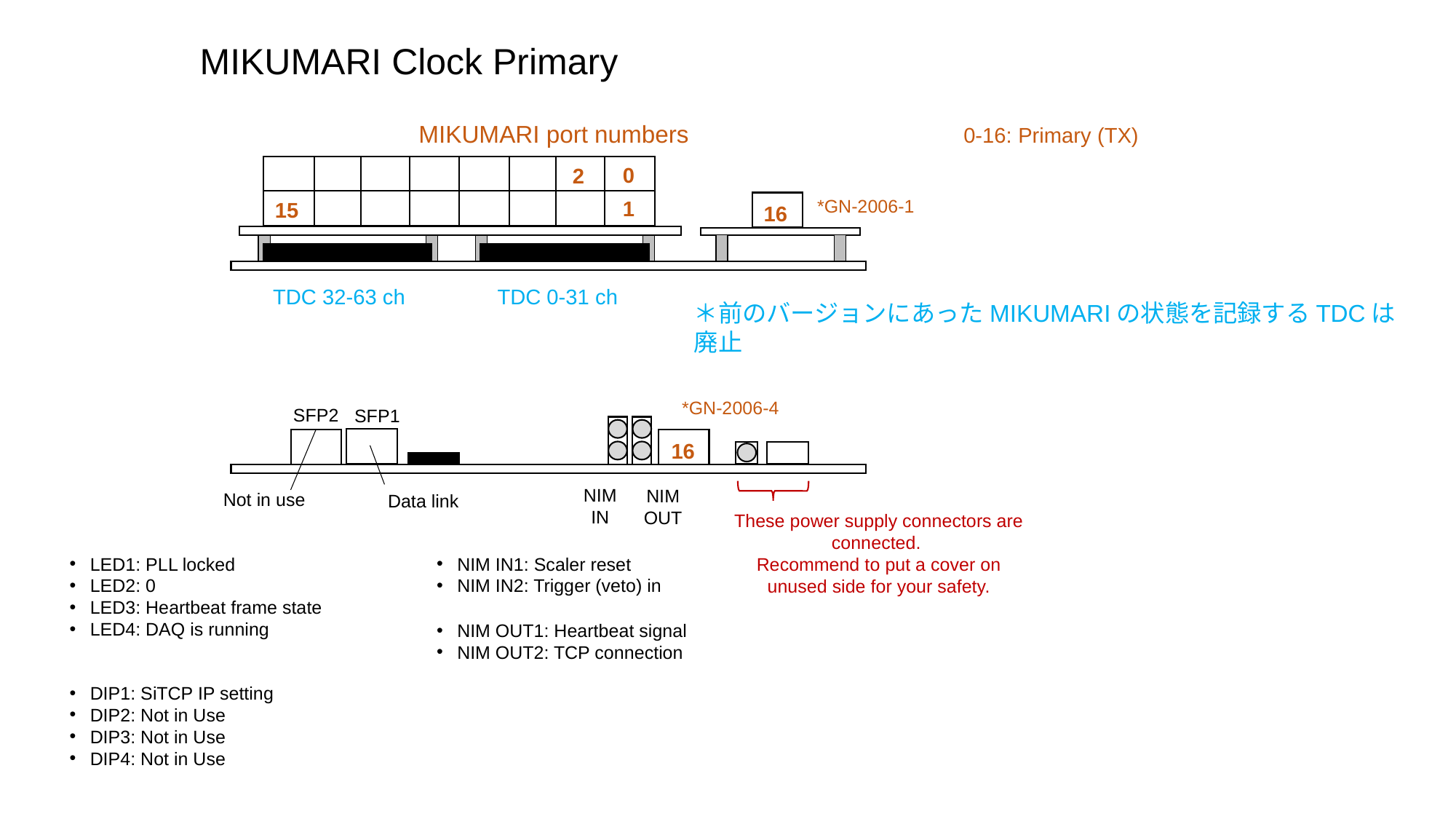

MIKUMARI Clock Primary
MIKUMARI port numbers
0-16: Primary (TX)

0
2
*GN-2006-1
1
15

16

TDC 32-63 ch
TDC 0-31 ch
＊前のバージョンにあったMIKUMARIの状態を記録するTDCは廃止
*GN-2006-4
SFP2
SFP1

16

NIM
IN
NIM
OUT
Not in use
Data link
These power supply connectors are connected.
Recommend to put a cover on unused side for your safety.
LED1: PLL locked
LED2: 0
LED3: Heartbeat frame state
LED4: DAQ is running
NIM IN1: Scaler reset
NIM IN2: Trigger (veto) in
NIM OUT1: Heartbeat signal
NIM OUT2: TCP connection
DIP1: SiTCP IP setting
DIP2: Not in Use
DIP3: Not in Use
DIP4: Not in Use